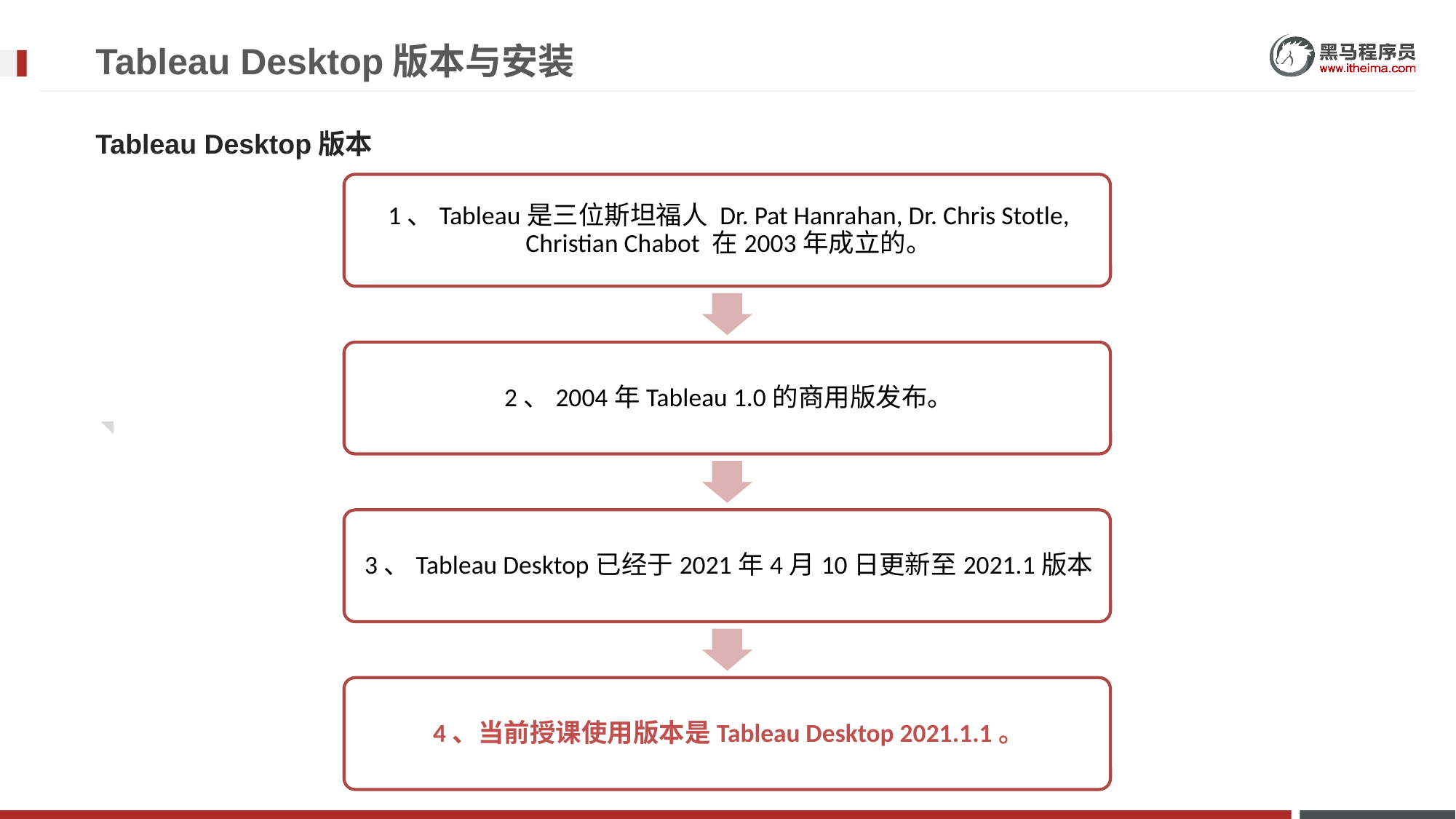

# Tableau Desktop版本与安装
Tableau Desktop版本
1、Tableau是三位斯坦福人 Dr. Pat Hanrahan, Dr. Chris Stotle, Christian Chabot 在2003年成立的。

2、2004年Tableau 1.0的商用版发布。

3、Tableau Desktop已经于2021年4月10日更新至2021.1版本

4、当前授课使用版本是Tableau Desktop 2021.1.1。